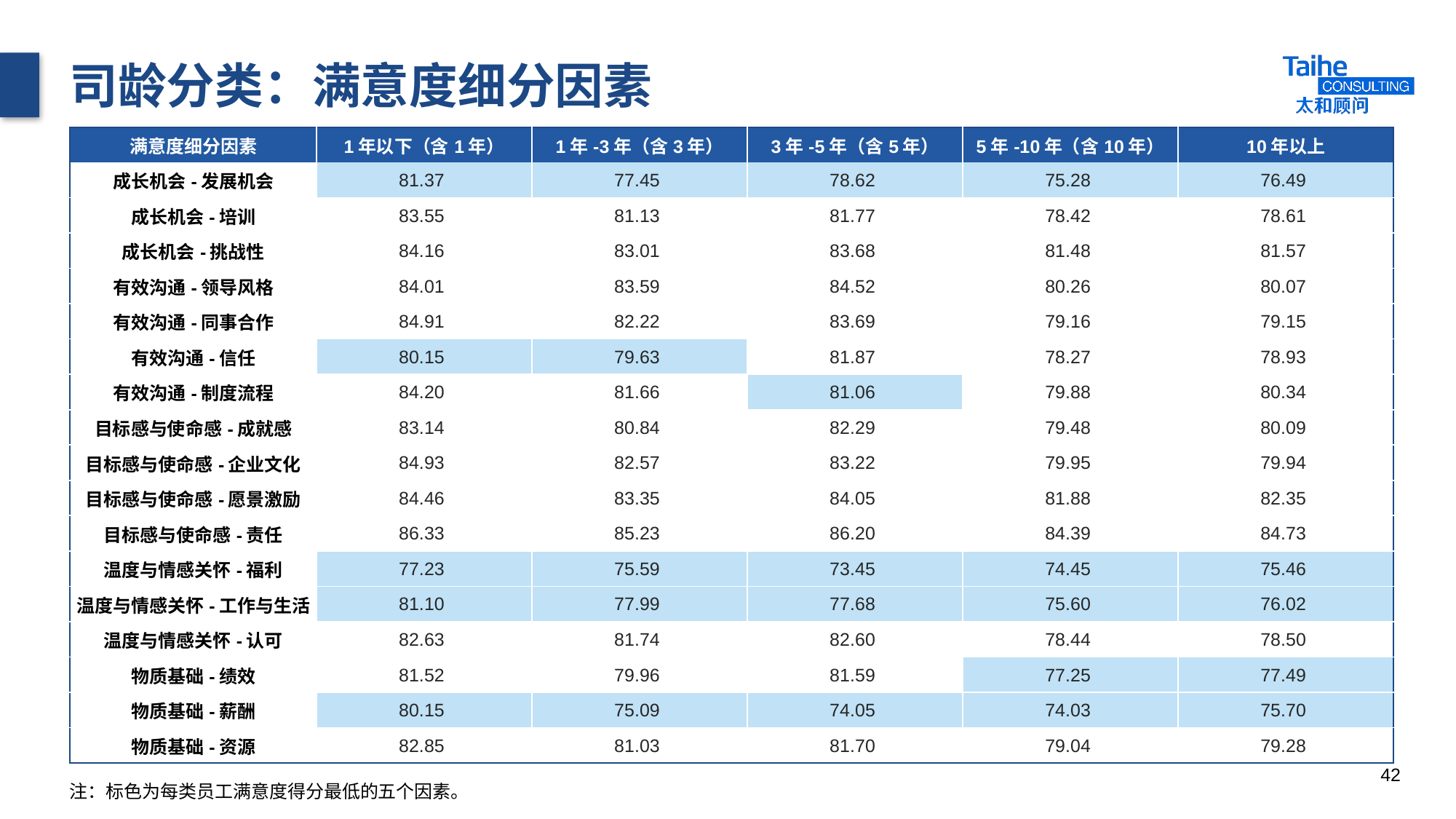

# 司龄分类：满意度细分因素
| 满意度细分因素 | 1年以下（含1年） | 1年-3年（含3年） | 3年-5年（含5年） | 5年-10年（含10年） | 10年以上 |
| --- | --- | --- | --- | --- | --- |
| 成长机会-发展机会 | 81.37 | 77.45 | 78.62 | 75.28 | 76.49 |
| 成长机会-培训 | 83.55 | 81.13 | 81.77 | 78.42 | 78.61 |
| 成长机会-挑战性 | 84.16 | 83.01 | 83.68 | 81.48 | 81.57 |
| 有效沟通-领导风格 | 84.01 | 83.59 | 84.52 | 80.26 | 80.07 |
| 有效沟通-同事合作 | 84.91 | 82.22 | 83.69 | 79.16 | 79.15 |
| 有效沟通-信任 | 80.15 | 79.63 | 81.87 | 78.27 | 78.93 |
| 有效沟通-制度流程 | 84.20 | 81.66 | 81.06 | 79.88 | 80.34 |
| 目标感与使命感-成就感 | 83.14 | 80.84 | 82.29 | 79.48 | 80.09 |
| 目标感与使命感-企业文化 | 84.93 | 82.57 | 83.22 | 79.95 | 79.94 |
| 目标感与使命感-愿景激励 | 84.46 | 83.35 | 84.05 | 81.88 | 82.35 |
| 目标感与使命感-责任 | 86.33 | 85.23 | 86.20 | 84.39 | 84.73 |
| 温度与情感关怀-福利 | 77.23 | 75.59 | 73.45 | 74.45 | 75.46 |
| 温度与情感关怀-工作与生活 | 81.10 | 77.99 | 77.68 | 75.60 | 76.02 |
| 温度与情感关怀-认可 | 82.63 | 81.74 | 82.60 | 78.44 | 78.50 |
| 物质基础-绩效 | 81.52 | 79.96 | 81.59 | 77.25 | 77.49 |
| 物质基础-薪酬 | 80.15 | 75.09 | 74.05 | 74.03 | 75.70 |
| 物质基础-资源 | 82.85 | 81.03 | 81.70 | 79.04 | 79.28 |
42
注：标色为每类员工满意度得分最低的五个因素。